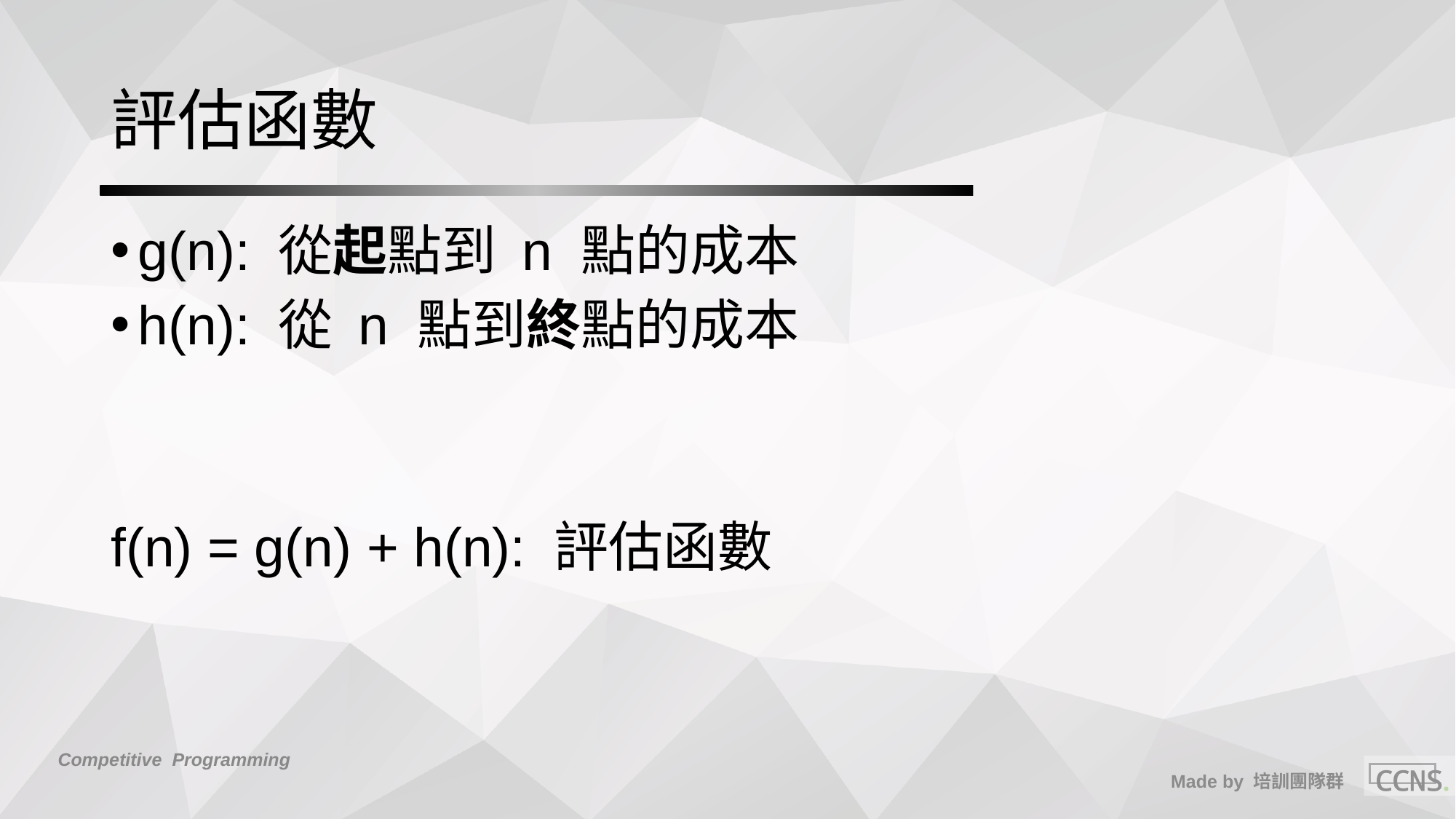

# 評估函數
g(n): 從起點到 n 點的成本
h(n): 從 n 點到終點的成本

f(n) = g(n) + h(n): 評估函數